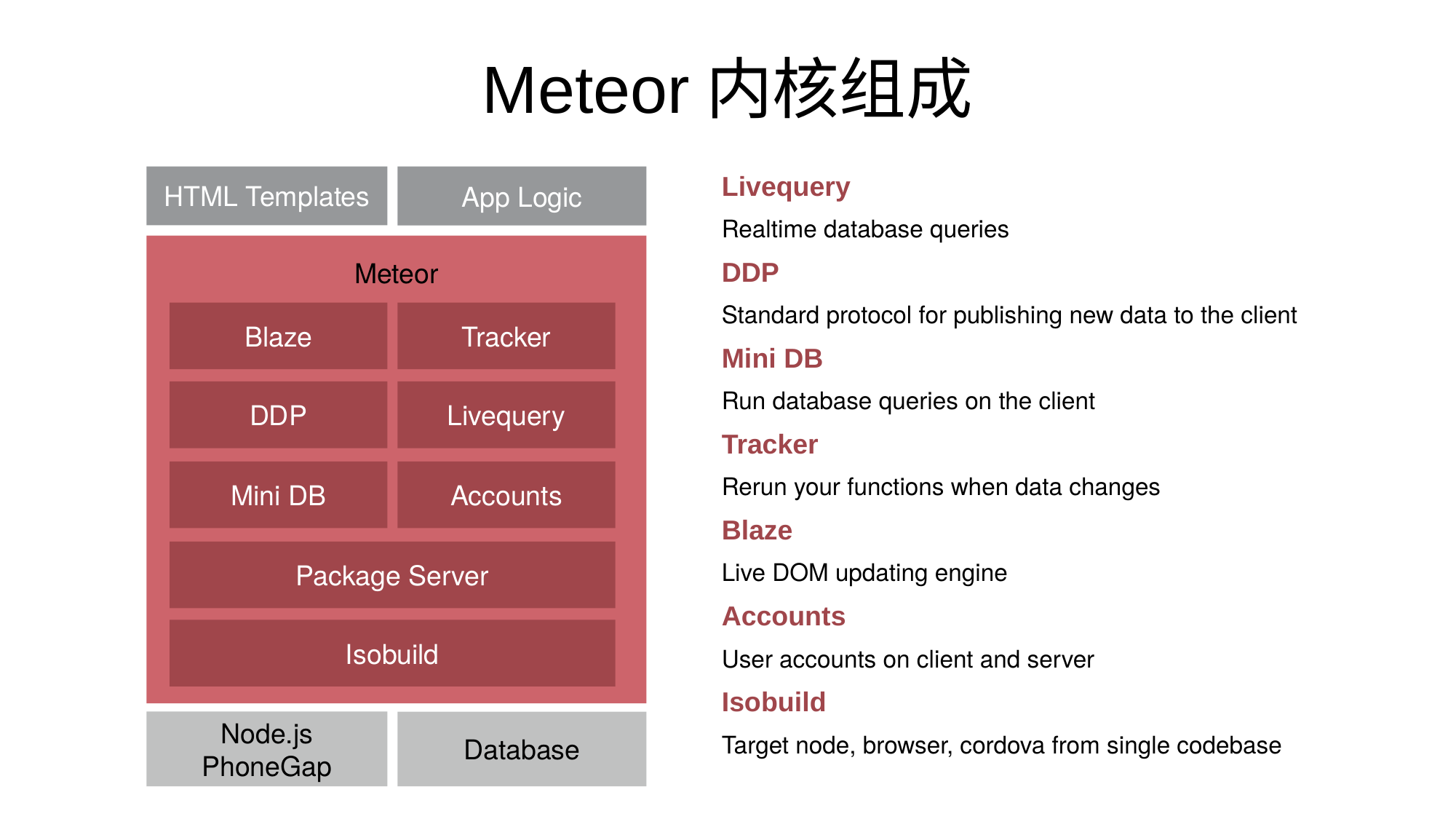

# Meteor内核组成
App Logic
HTML Templates
Livequery
Realtime database queries
DDP
Standard protocol for publishing new data to the client
Mini DB
Run database queries on the client
Tracker
Rerun your functions when data changes
Blaze
Live DOM updating engine
Accounts
User accounts on client and server
Isobuild
Target node, browser, cordova from single codebase

Meteor

Blaze
Tracker
DDP
Livequery
Mini DB
Accounts
Package Server
Isobuild
Node.js
PhoneGap
Database